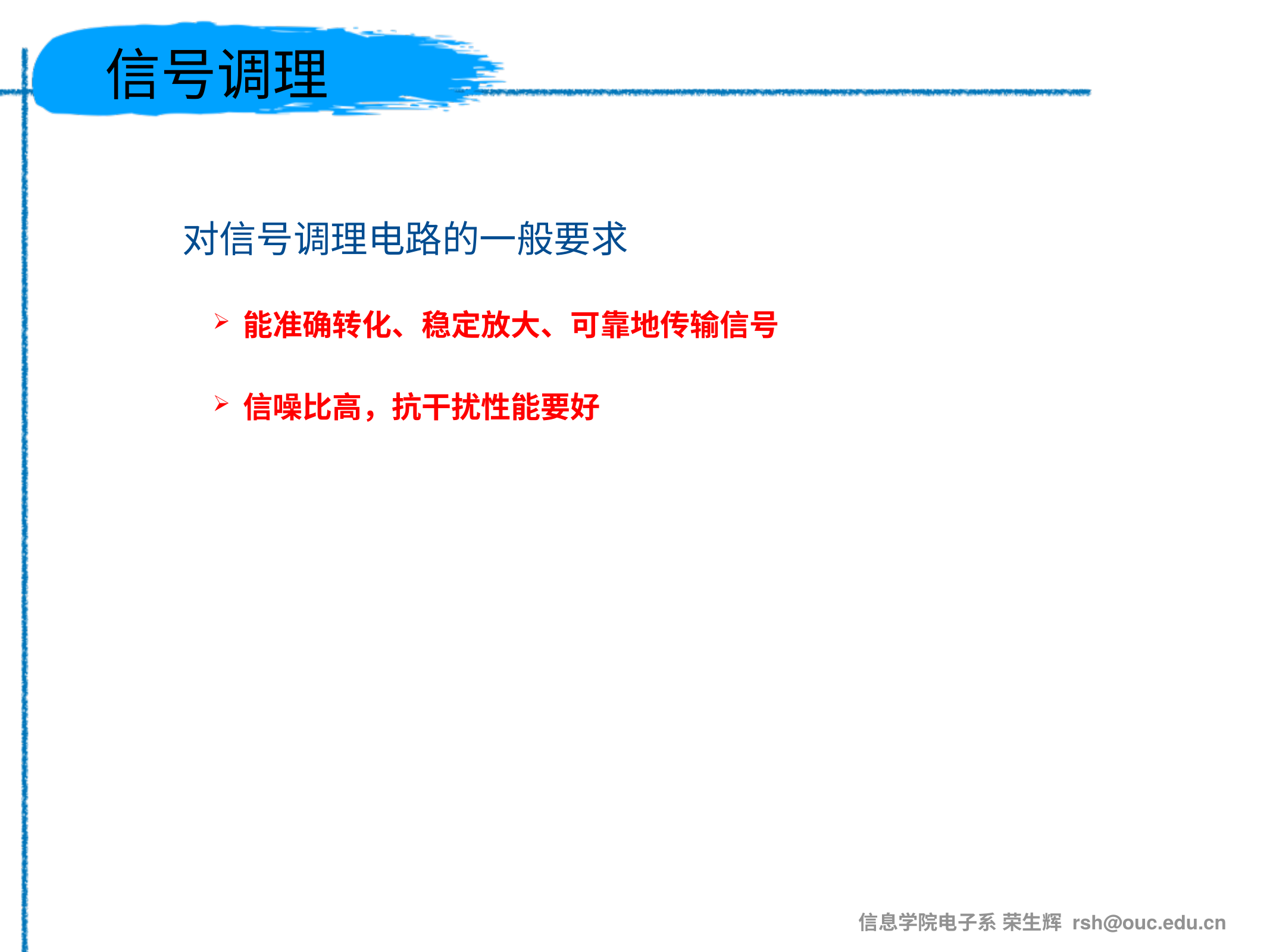

信号调理
对信号调理电路的一般要求
能准确转化、稳定放大、可靠地传输信号
信噪比高，抗干扰性能要好